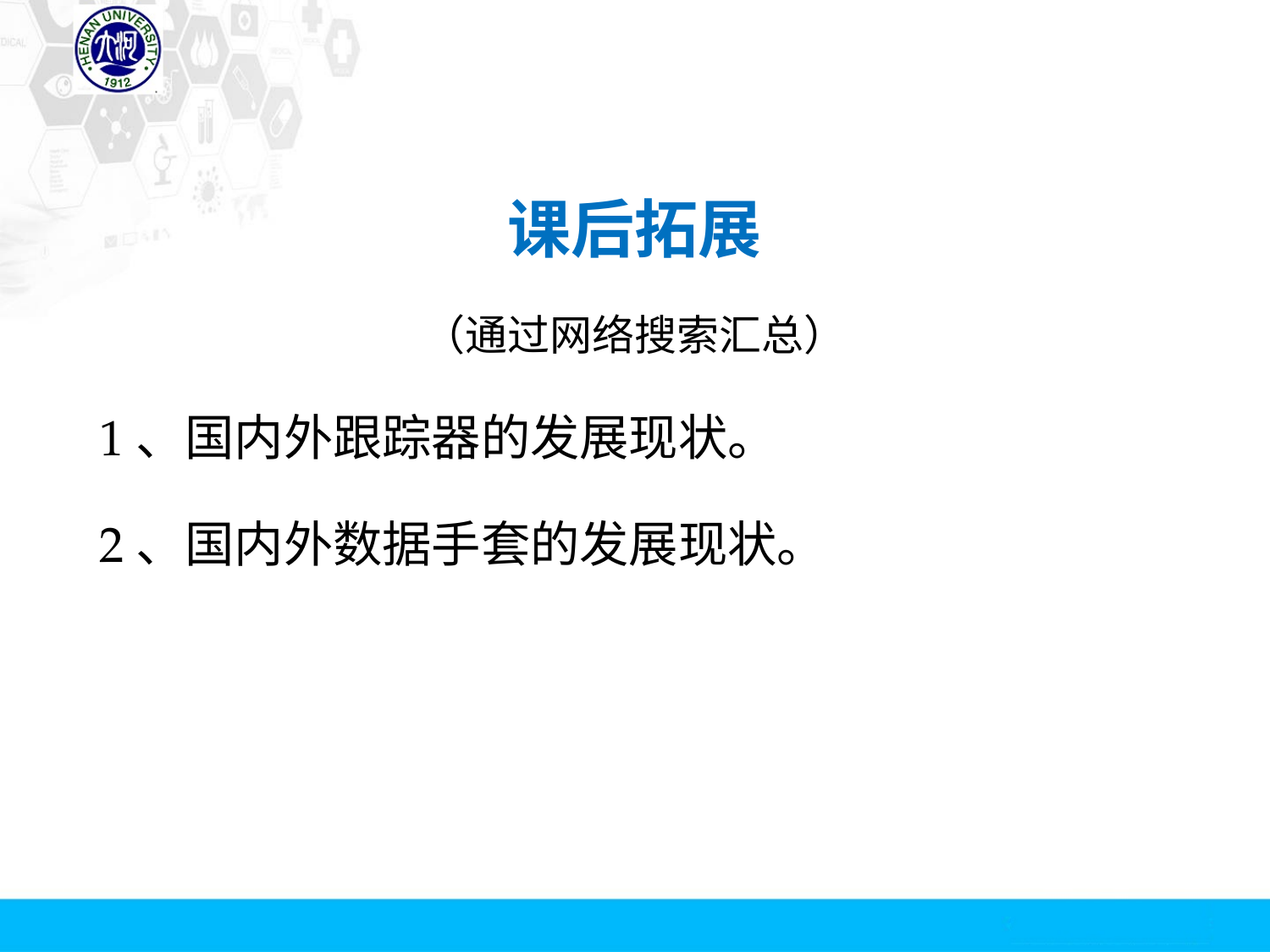

课后拓展
（通过网络搜索汇总）
1、国内外跟踪器的发展现状。
2、国内外数据手套的发展现状。